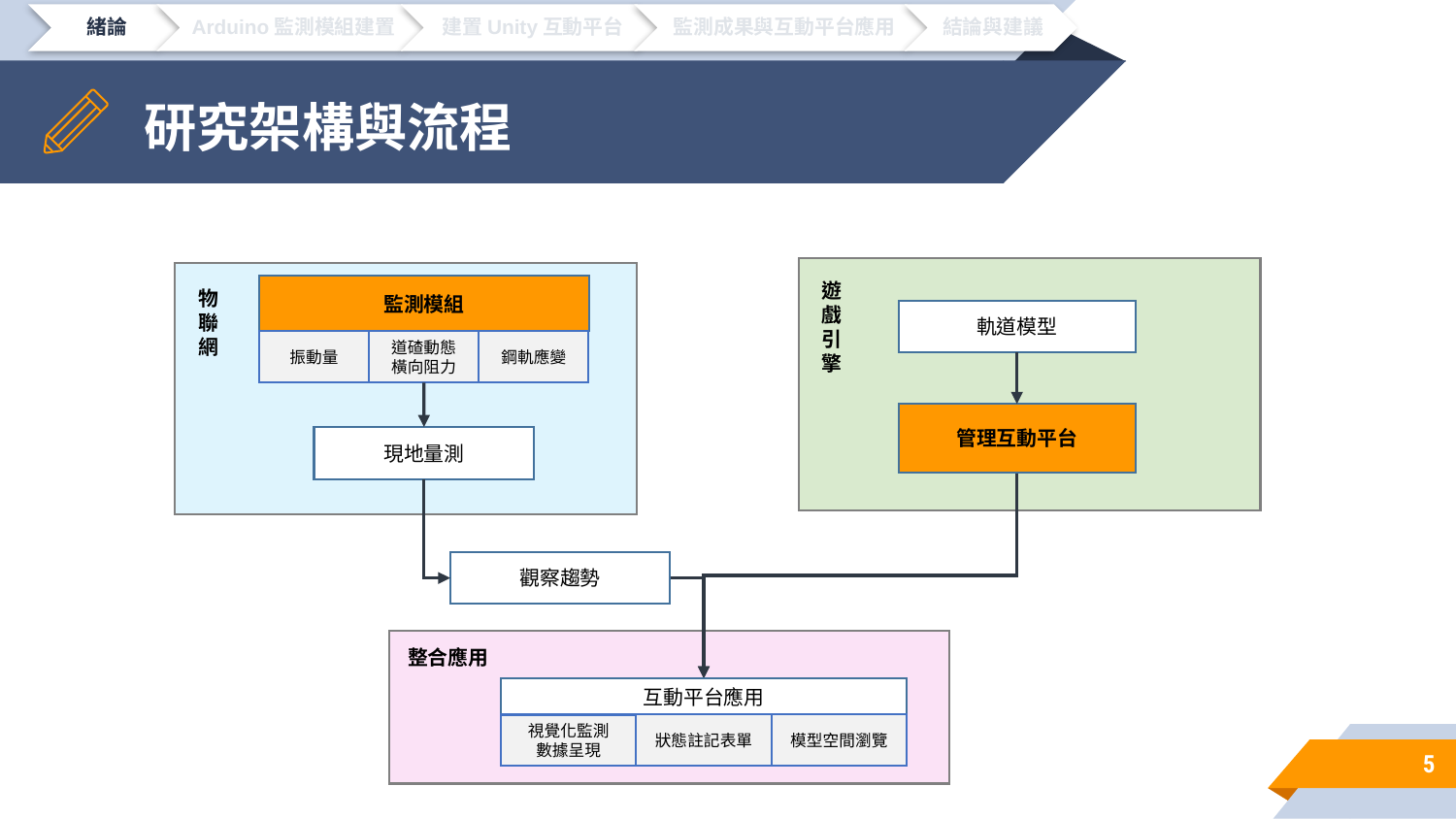

緒論
Arduino監測模組建置
建置Unity互動平台
監測成果與互動平台應用
結論與建議
# 研究架構與流程

遊戲引擎
監測模組
物聯網
軌道模型
振動量
道碴動態
橫向阻力
鋼軌應變
管理互動平台
現地量測

觀察趨勢

整合應用
互動平台應用

狀態註記表單
模型空間瀏覽
視覺化監測
數據呈現
5